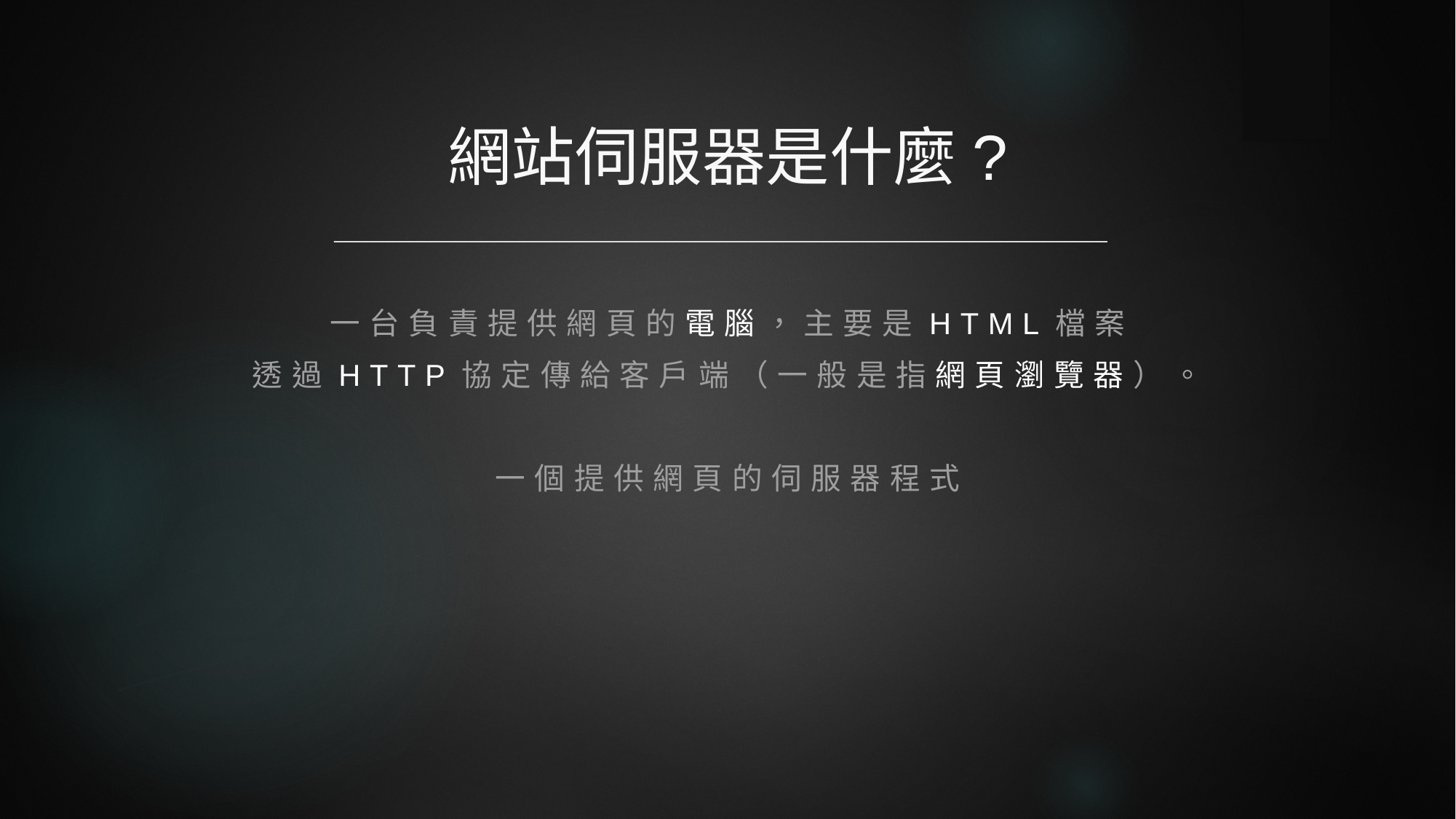

# 網站伺服器是什麼?
一台負責提供網頁的電腦，主要是HTML檔案
透過HTTP協定傳給客戶端（一般是指網頁瀏覽器）。

一個提供網頁的伺服器程式